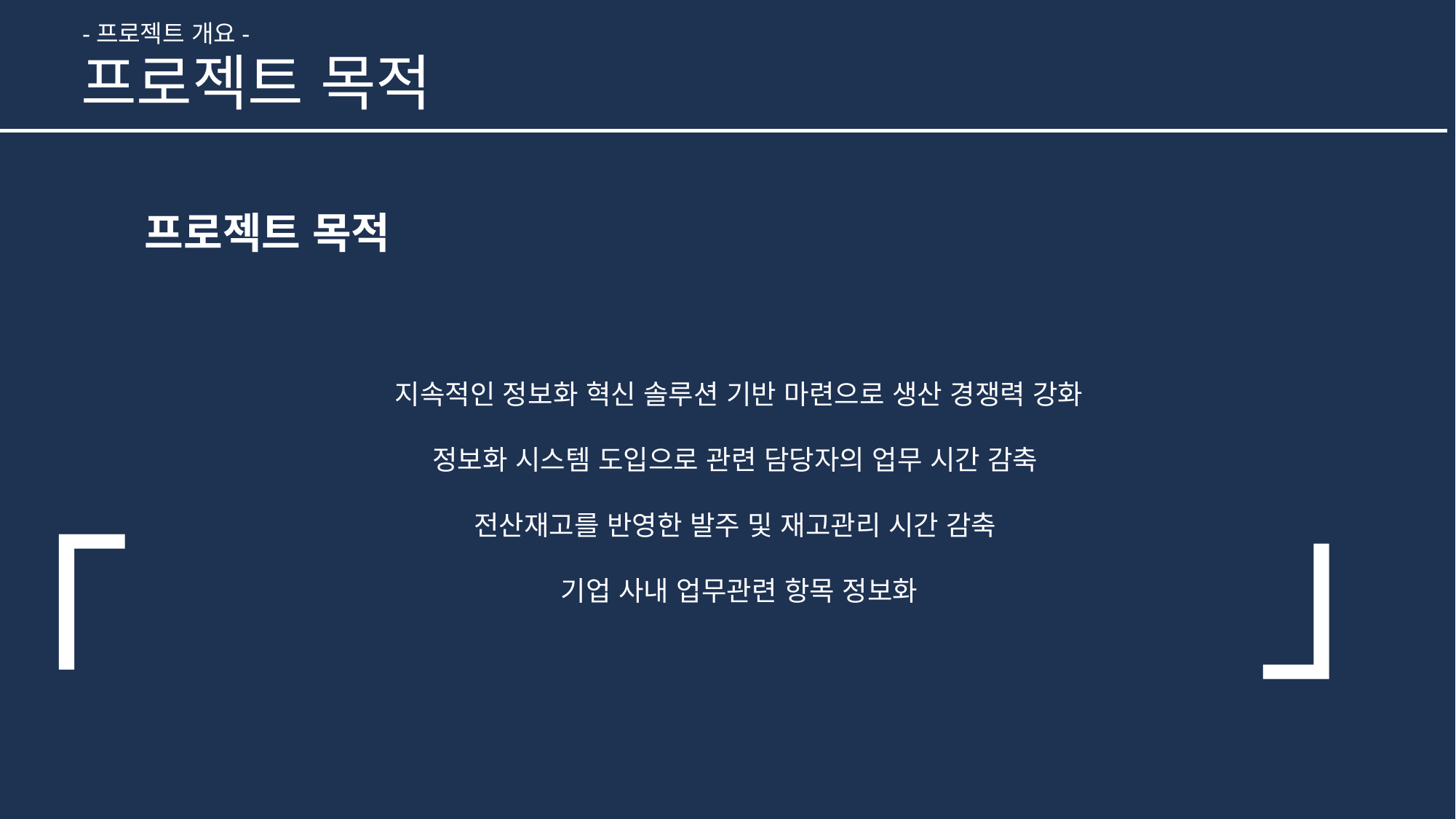

-프로젝트 개요-
프로젝트 목적
프로젝트 목적
 「
 지속적인 정보화 혁신 솔루션 기반 마련으로 생산 경쟁력 강화
 정보화 시스템 도입으로 관련 담당자의 업무 시간 감축
 전산재고를 반영한 발주 및 재고관리 시간 감축
 기업 사내 업무관련 항목 정보화
」